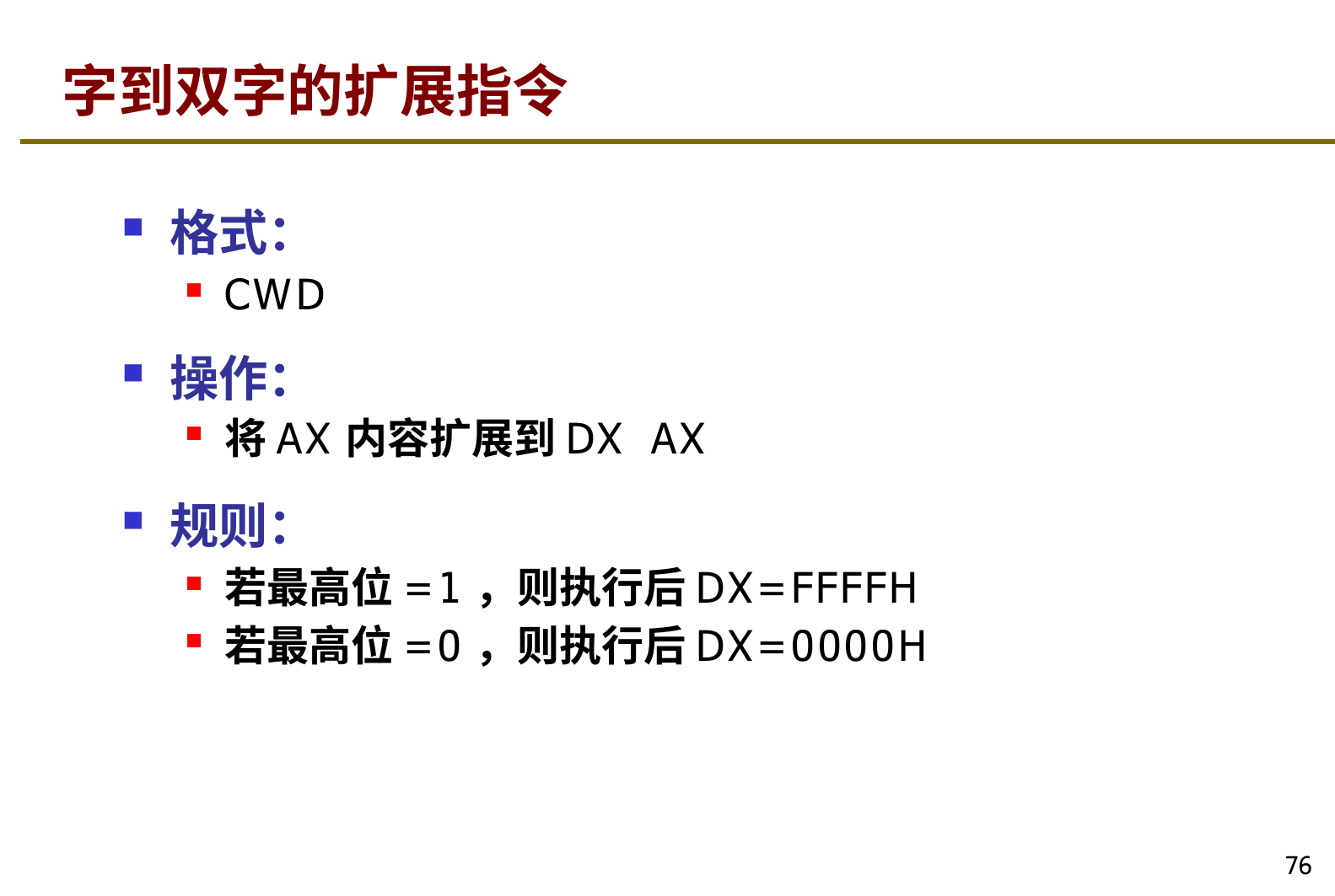

# 字到双字的扩展指令
格式：
CWD
操作：
将AX内容扩展到DX  AX
规则：
若最高位=1，则执行后DX=FFFFH
若最高位=0，则执行后DX=0000H
76